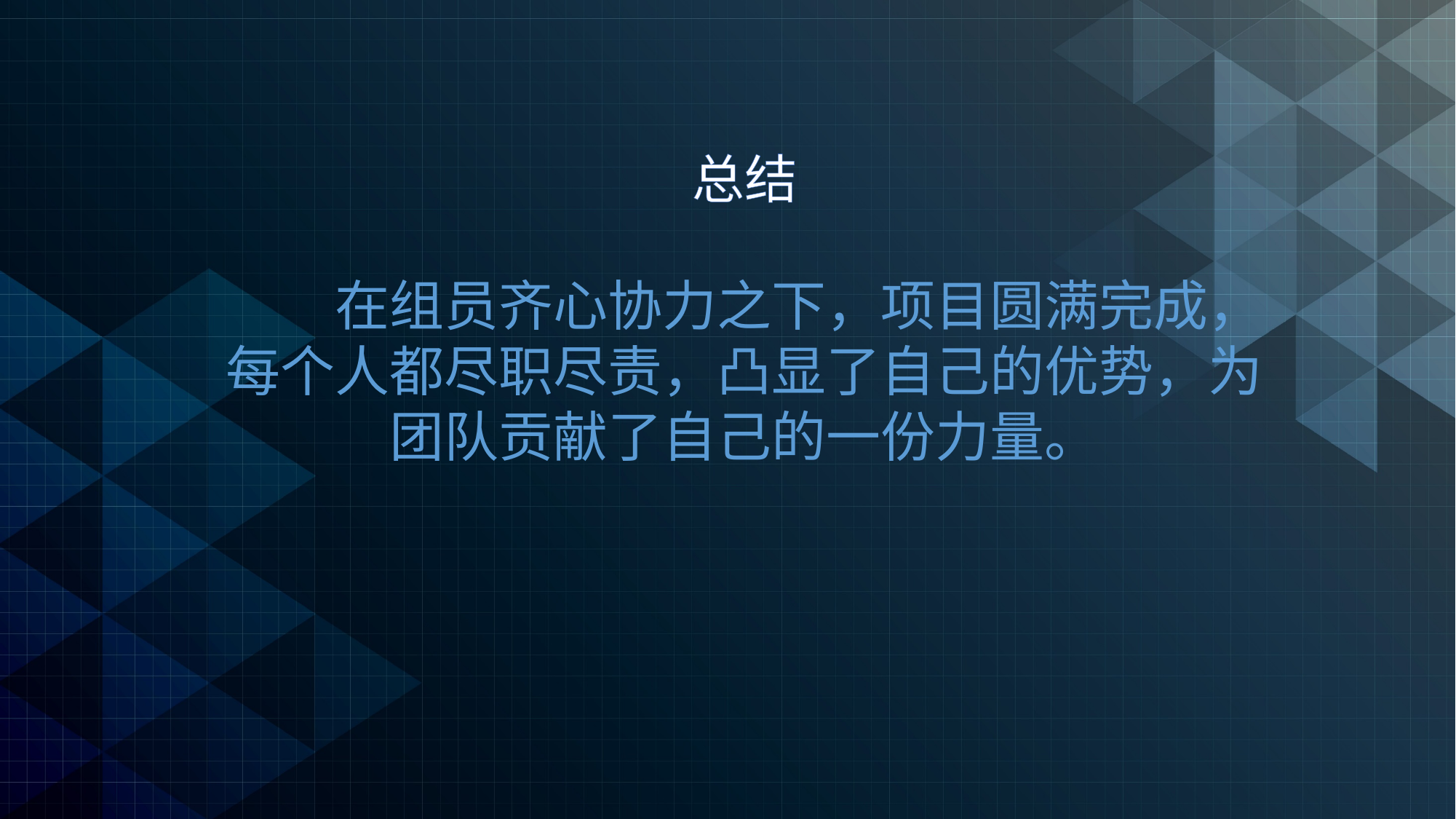

总结
   	在组员齐心协力之下，项目圆满完成，每个人都尽职尽责，凸显了自己的优势，为团队贡献了自己的一份力量。